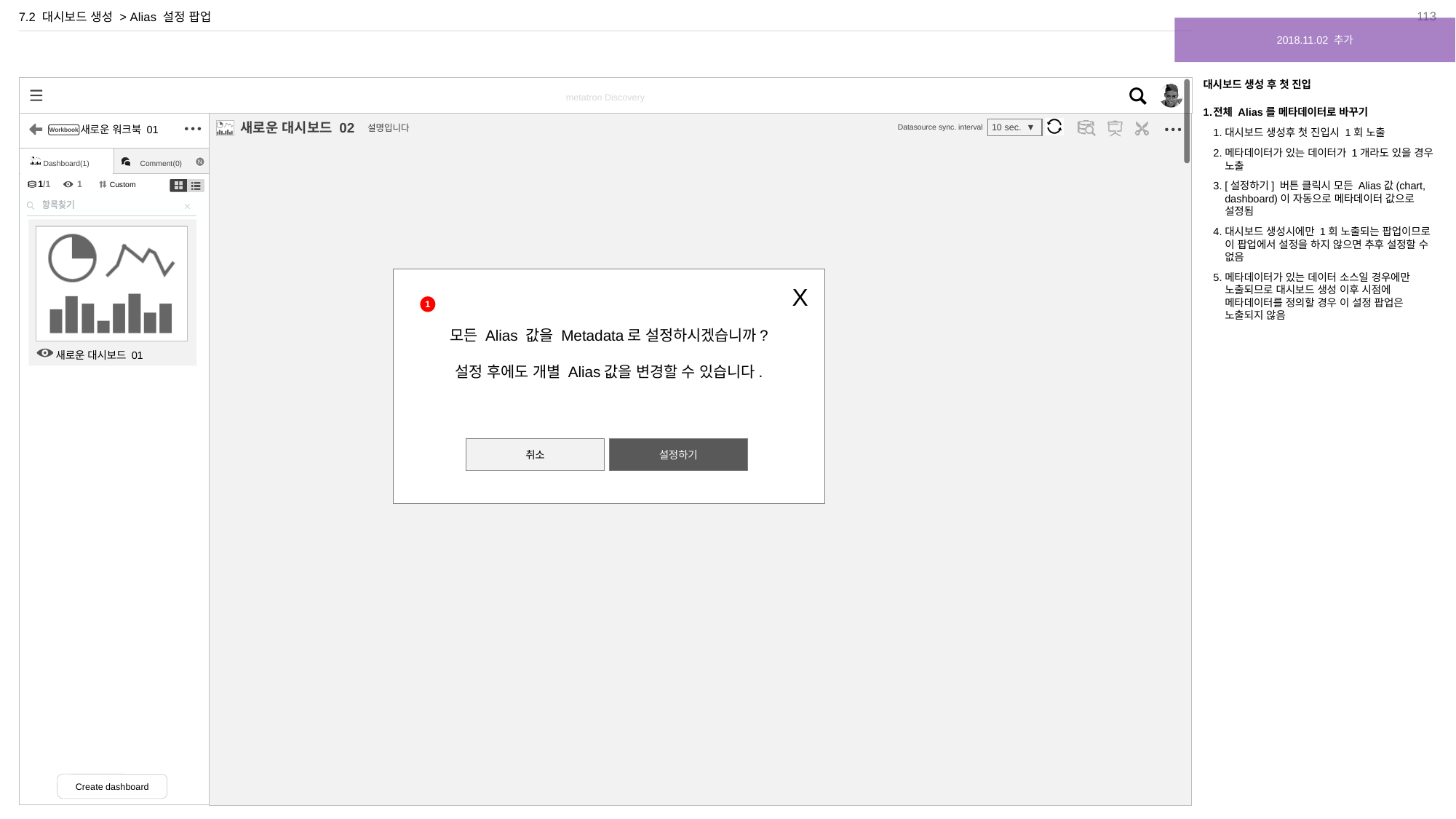

113
# 7.2 대시보드 생성 > Alias 설정 팝업
2018.11.02 추가

대시보드 생성 후 첫 진입
전체 Alias를 메타데이터로 바꾸기
대시보드 생성후 첫 진입시 1회 노출
메타데이터가 있는 데이터가 1개라도 있을 경우 노출
[설정하기] 버튼 클릭시 모든 Alias값(chart, dashboard)이 자동으로 메타데이터 값으로 설정됨
대시보드 생성시에만 1회 노출되는 팝업이므로 이 팝업에서 설정을 하지 않으면 추후 설정할 수 없음
메타데이터가 있는 데이터 소스일 경우에만 노출되므로 대시보드 생성 이후 시점에 메타데이터를 정의할 경우 이 설정 팝업은 노출되지 않음

X
모든 Alias 값을 Metadata로 설정하시겠습니까?

설정 후에도 개별 Alias값을 변경할 수 있습니다.
설정하기
취소
1